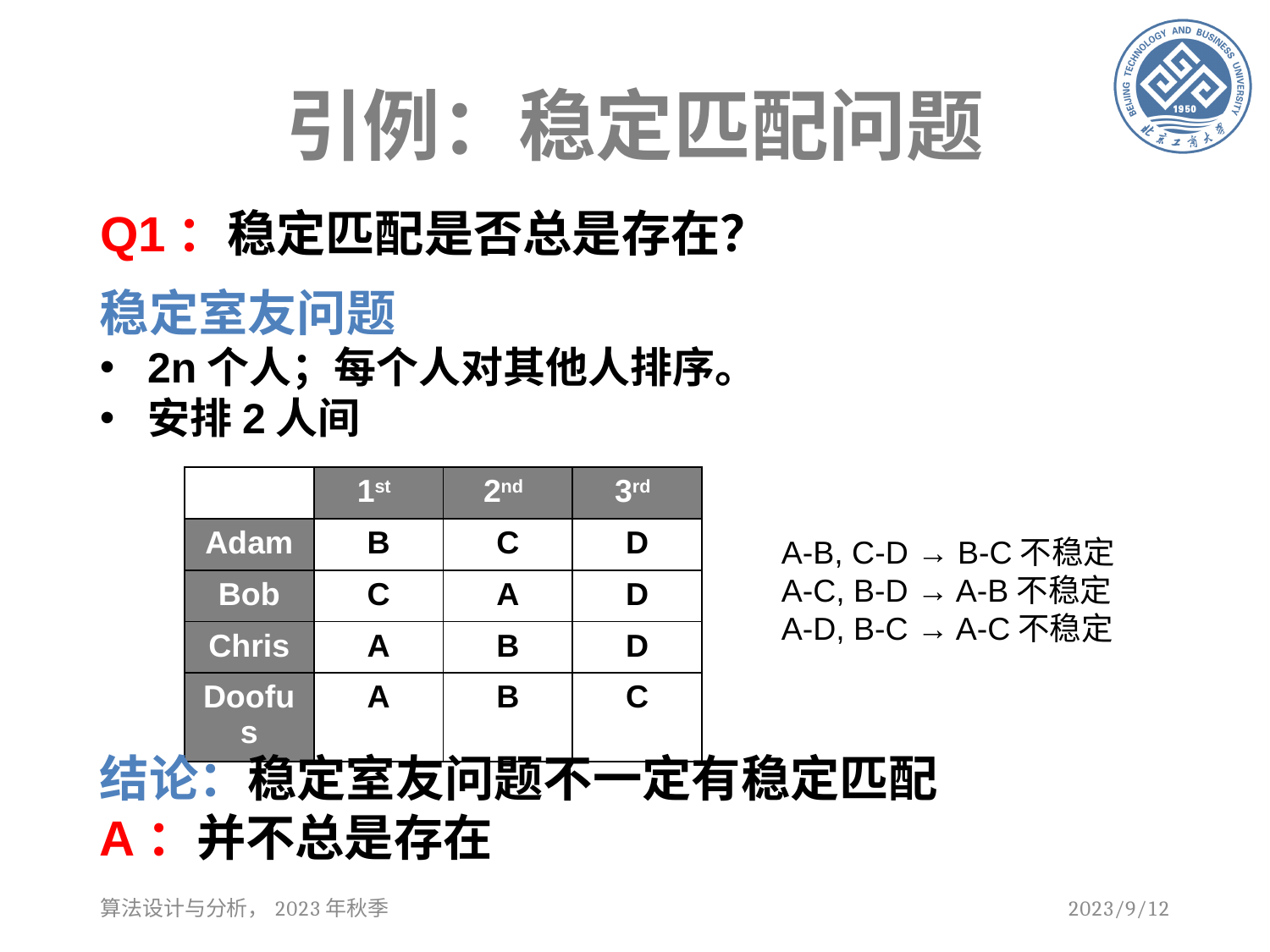

# 引例：稳定匹配问题
Q1：稳定匹配是否总是存在？

稳定室友问题
2n个人；每个人对其他人排序。
安排2人间
|  | 1st | 2nd | 3rd |
| --- | --- | --- | --- |
| Adam | B | C | D |
| Bob | C | A | D |
| Chris | A | B | D |
| Doofus | A | B | C |
A-B, C-D → B-C不稳定
A-C, B-D → A-B不稳定
A-D, B-C → A-C不稳定
结论：稳定室友问题不一定有稳定匹配
A：并不总是存在
算法设计与分析，2023年秋季
2023/9/12